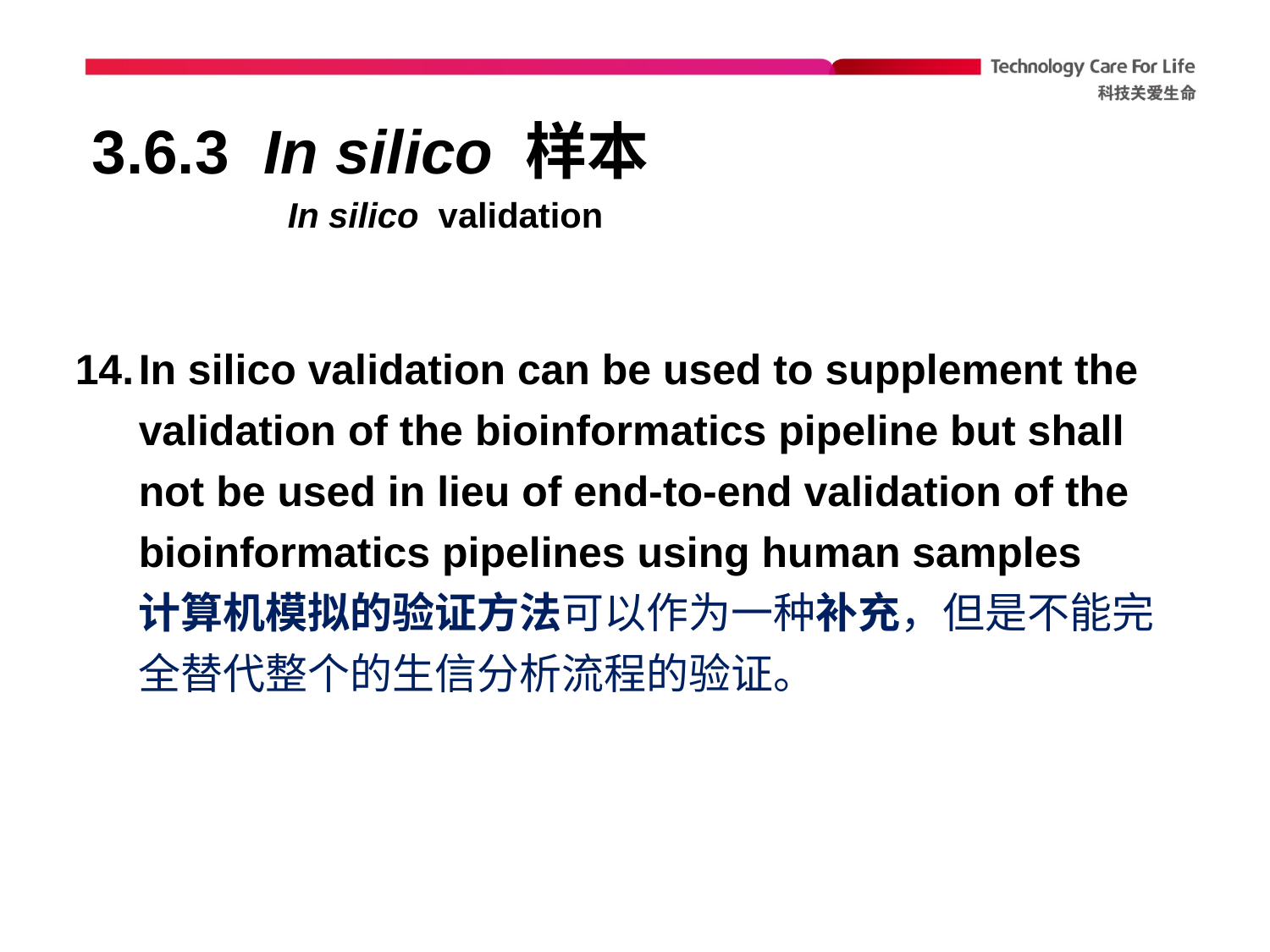

# 3.6.3  In silico 样本
In silico  validation
In silico validation can be used to supplement the validation of the bioinformatics pipeline but shall not be used in lieu of end-to-end validation of the bioinformatics pipelines using human samples
计算机模拟的验证方法可以作为一种补充，但是不能完全替代整个的生信分析流程的验证。